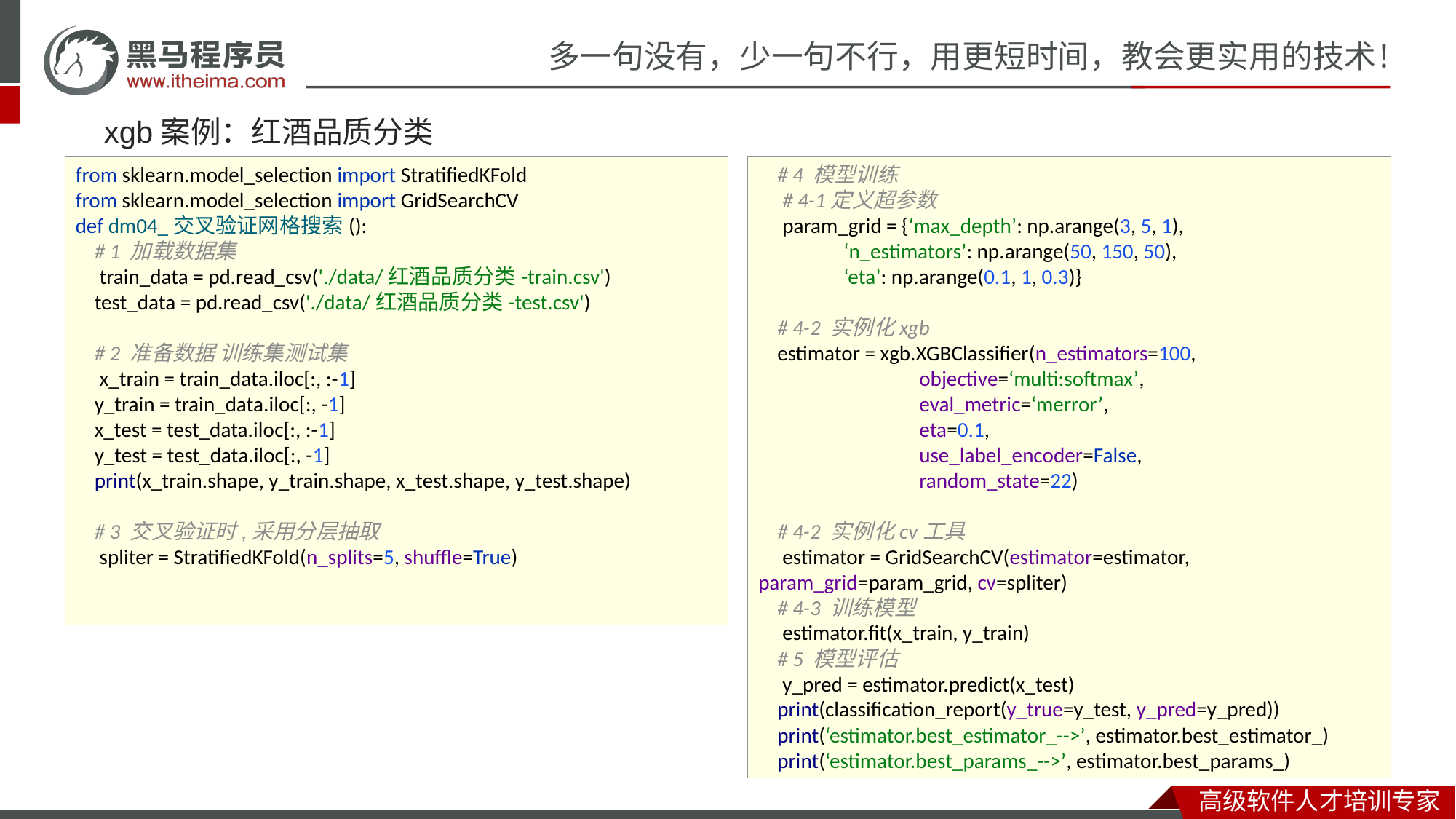

# xgb案例：红酒品质分类
from sklearn.model_selection import StratifiedKFold
from sklearn.model_selection import GridSearchCV
def dm04_交叉验证网格搜索():
    # 1 加载数据集
    train_data = pd.read_csv('./data/红酒品质分类-train.csv')
    test_data = pd.read_csv('./data/红酒品质分类-test.csv')
    # 2 准备数据 训练集测试集
    x_train = train_data.iloc[:, :-1]
    y_train = train_data.iloc[:, -1]
    x_test = test_data.iloc[:, :-1]
    y_test = test_data.iloc[:, -1]
    print(x_train.shape, y_train.shape, x_test.shape, y_test.shape)
    # 3 交叉验证时,采用分层抽取
    spliter = StratifiedKFold(n_splits=5, shuffle=True)
    # 4 模型训练
    # 4-1定义超参数
    param_grid = {‘max_depth’: np.arange(3, 5, 1),
                  ‘n_estimators’: np.arange(50, 150, 50),
                  ‘eta’: np.arange(0.1, 1, 0.3)}
    # 4-2 实例化xgb
    estimator = xgb.XGBClassifier(n_estimators=100,
                                  objective=‘multi:softmax’,
                                  eval_metric=‘merror’,
                                  eta=0.1,
                                  use_label_encoder=False,
                                  random_state=22)
    # 4-2 实例化cv工具
    estimator = GridSearchCV(estimator=estimator, param_grid=param_grid, cv=spliter)
    # 4-3 训练模型
    estimator.fit(x_train, y_train)
    # 5 模型评估
    y_pred = estimator.predict(x_test)
    print(classification_report(y_true=y_test, y_pred=y_pred))
    print(‘estimator.best_estimator_-->’, estimator.best_estimator_)
    print(‘estimator.best_params_-->’, estimator.best_params_)